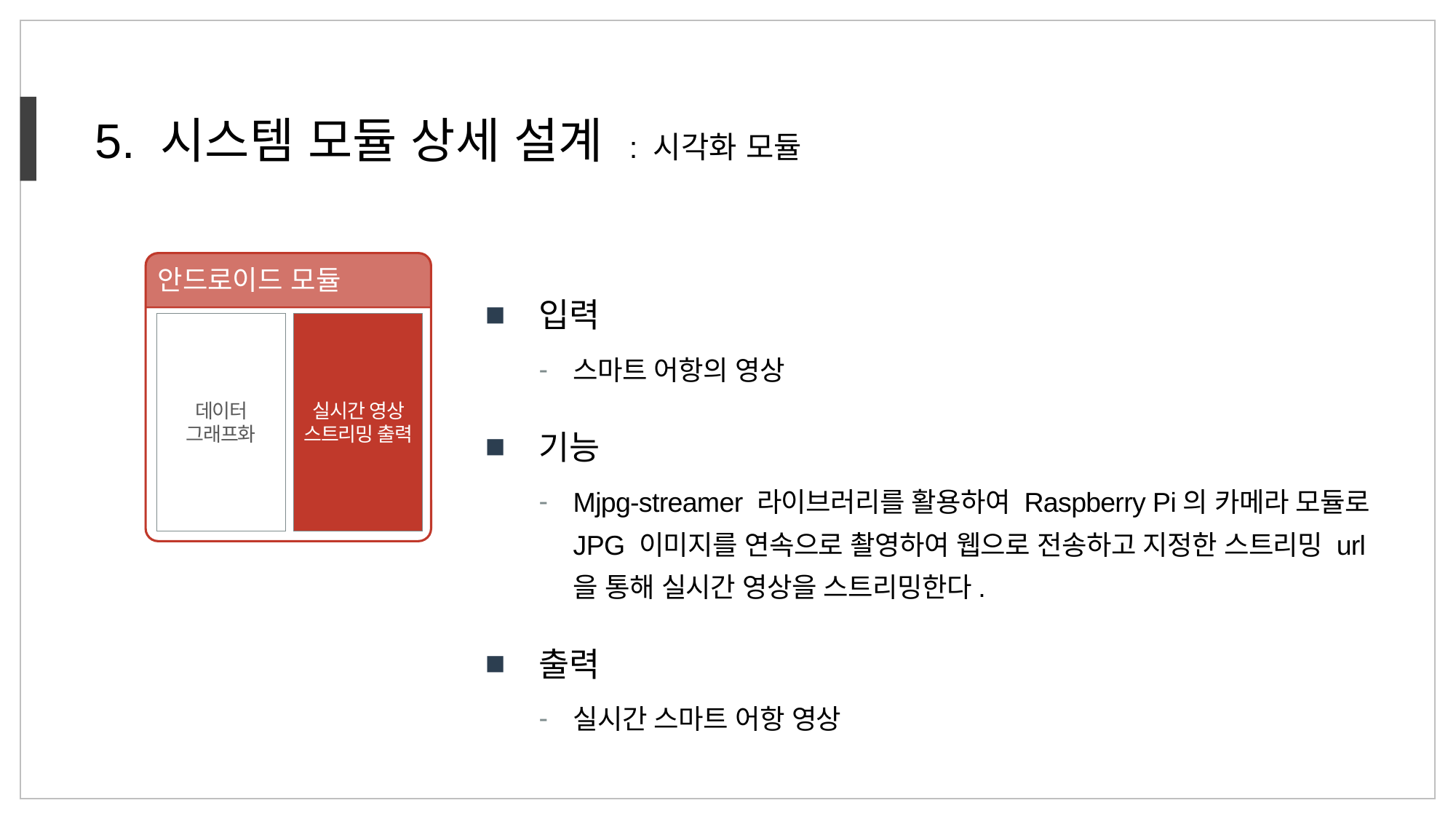

5. 시스템 모듈 상세 설계 : 시각화 모듈

안드로이드 모듈
데이터 그래프화
실시간 영상 스트리밍 출력
입력
스마트 어항의 영상
기능
Mjpg-streamer 라이브러리를 활용하여 Raspberry Pi의 카메라 모듈로 JPG 이미지를 연속으로 촬영하여 웹으로 전송하고 지정한 스트리밍 url을 통해 실시간 영상을 스트리밍한다.
출력
실시간 스마트 어항 영상